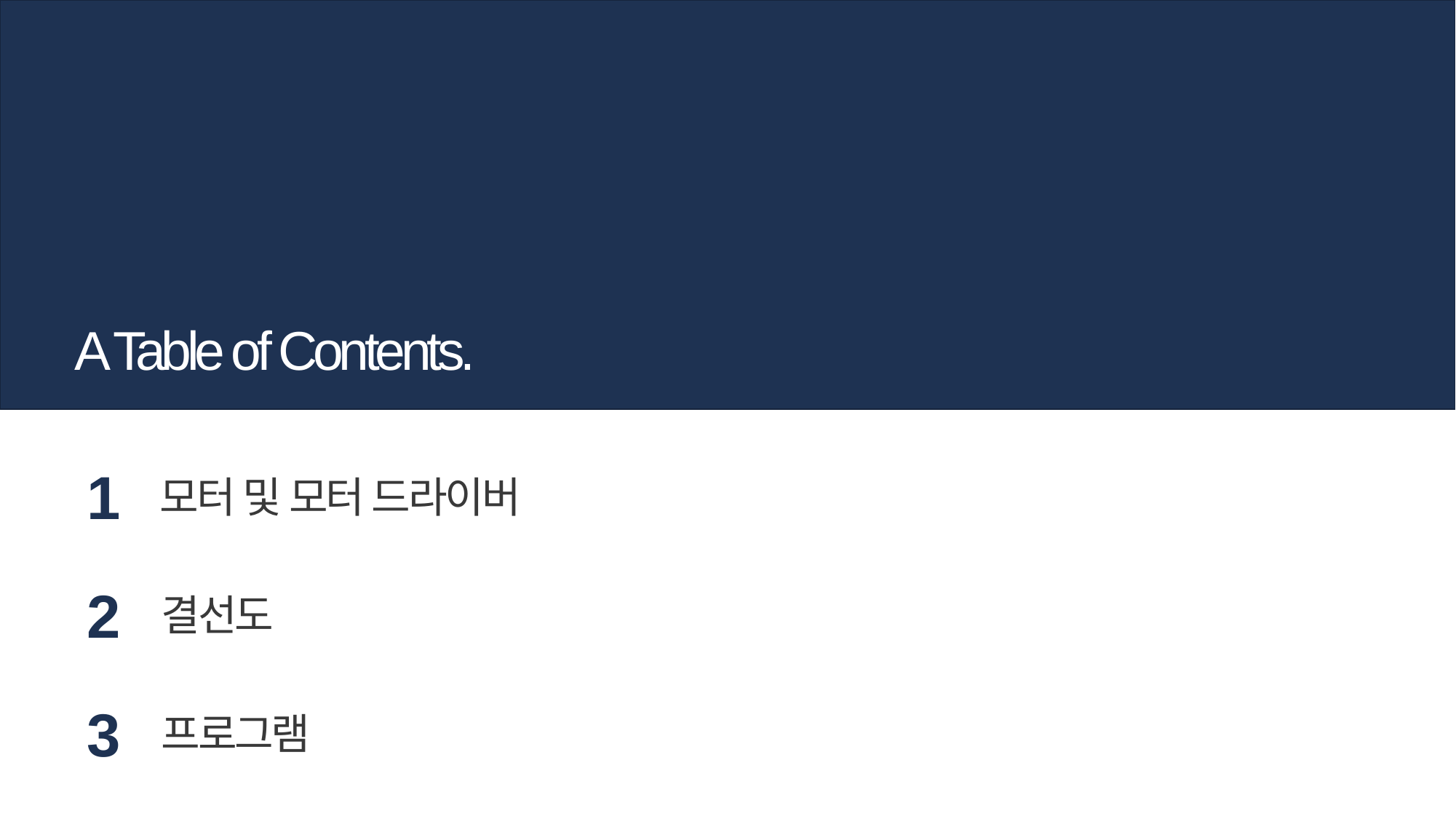

A Table of Contents.
1
모터 및 모터 드라이버
2
결선도
3
프로그램